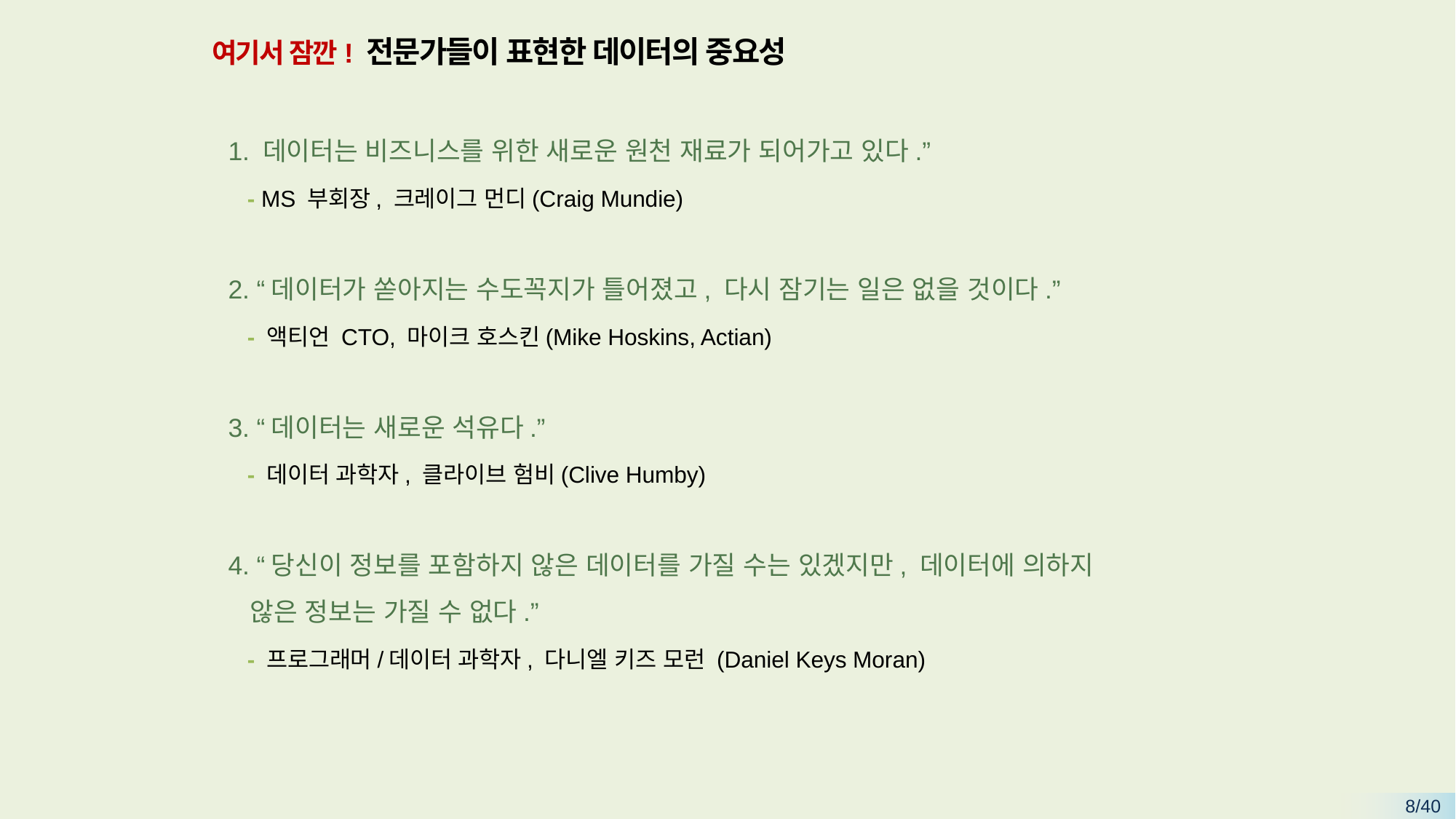

# 여기서 잠깐! 전문가들이 표현한 데이터의 중요성
1. 데이터는 비즈니스를 위한 새로운 원천 재료가 되어가고 있다.”
   - MS 부회장, 크레이그 먼디(Craig Mundie)

2. “데이터가 쏟아지는 수도꼭지가 틀어졌고, 다시 잠기는 일은 없을 것이다.”
   - 액티언 CTO, 마이크 호스킨(Mike Hoskins, Actian)

3. “데이터는 새로운 석유다.”
   - 데이터 과학자, 클라이브 험비(Clive Humby)

4. “당신이 정보를 포함하지 않은 데이터를 가질 수는 있겠지만, 데이터에 의하지
   않은 정보는 가질 수 없다.”
   - 프로그래머/데이터 과학자, 다니엘 키즈 모런 (Daniel Keys Moran)